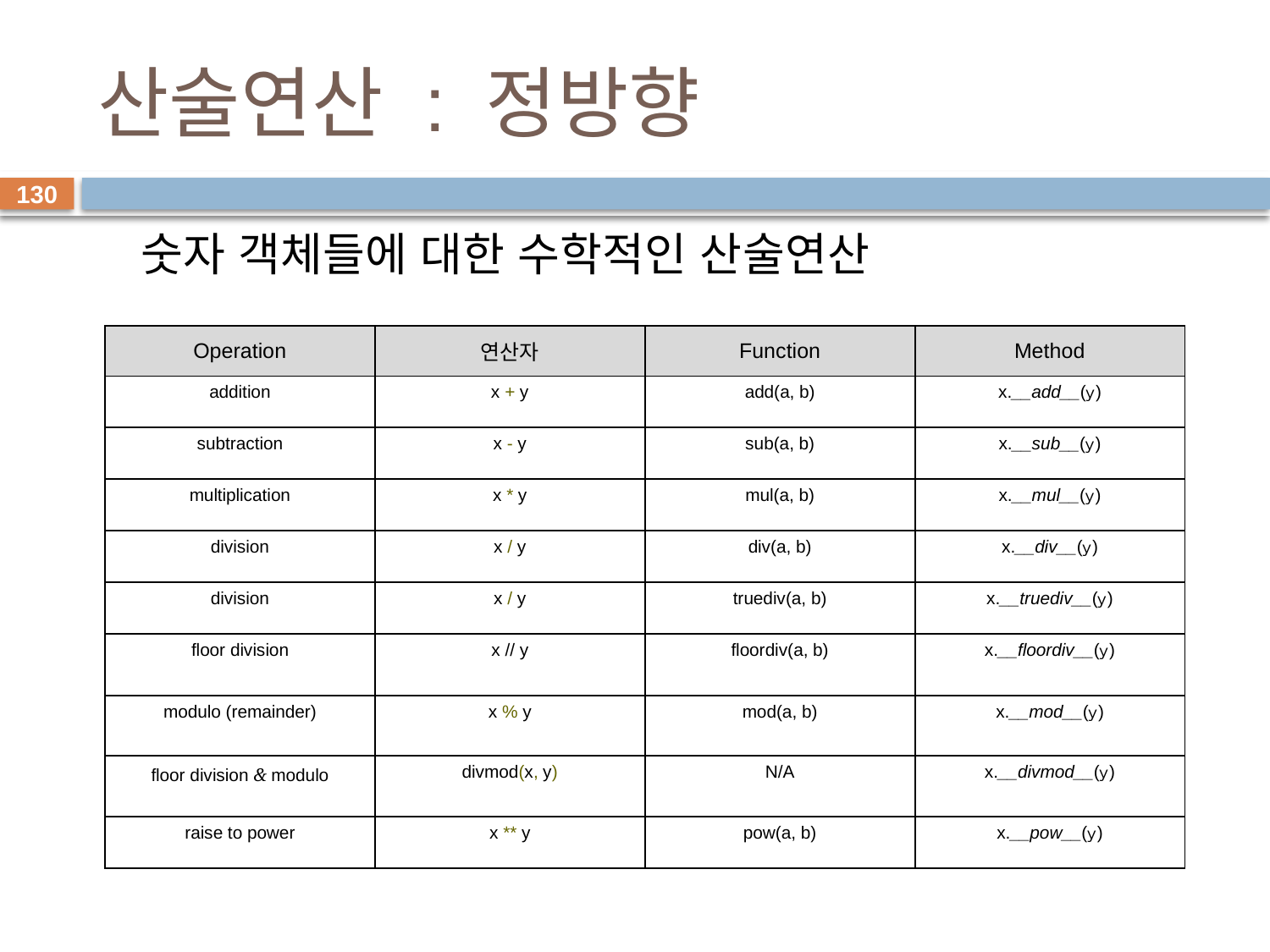

# 산술연산 : 정방향
130
숫자 객체들에 대한 수학적인 산술연산
| Operation | 연산자 | Function | Method |
| --- | --- | --- | --- |
| addition | x + y | add(a, b) | x.\_\_add\_\_(y) |
| subtraction | x - y | sub(a, b) | x.\_\_sub\_\_(y) |
| multiplication | x \* y | mul(a, b) | x.\_\_mul\_\_(y) |
| division | x / y | div(a, b) | x.\_\_div\_\_(y) |
| division | x / y | truediv(a, b) | x.\_\_truediv\_\_(y) |
| floor division | x // y | floordiv(a, b) | x.\_\_floordiv\_\_(y) |
| modulo (remainder) | x % y | mod(a, b) | x.\_\_mod\_\_(y) |
| floor division & modulo | divmod(x, y) | N/A | x.\_\_divmod\_\_(y) |
| raise to power | x \*\* y | pow(a, b) | x.\_\_pow\_\_(y) |